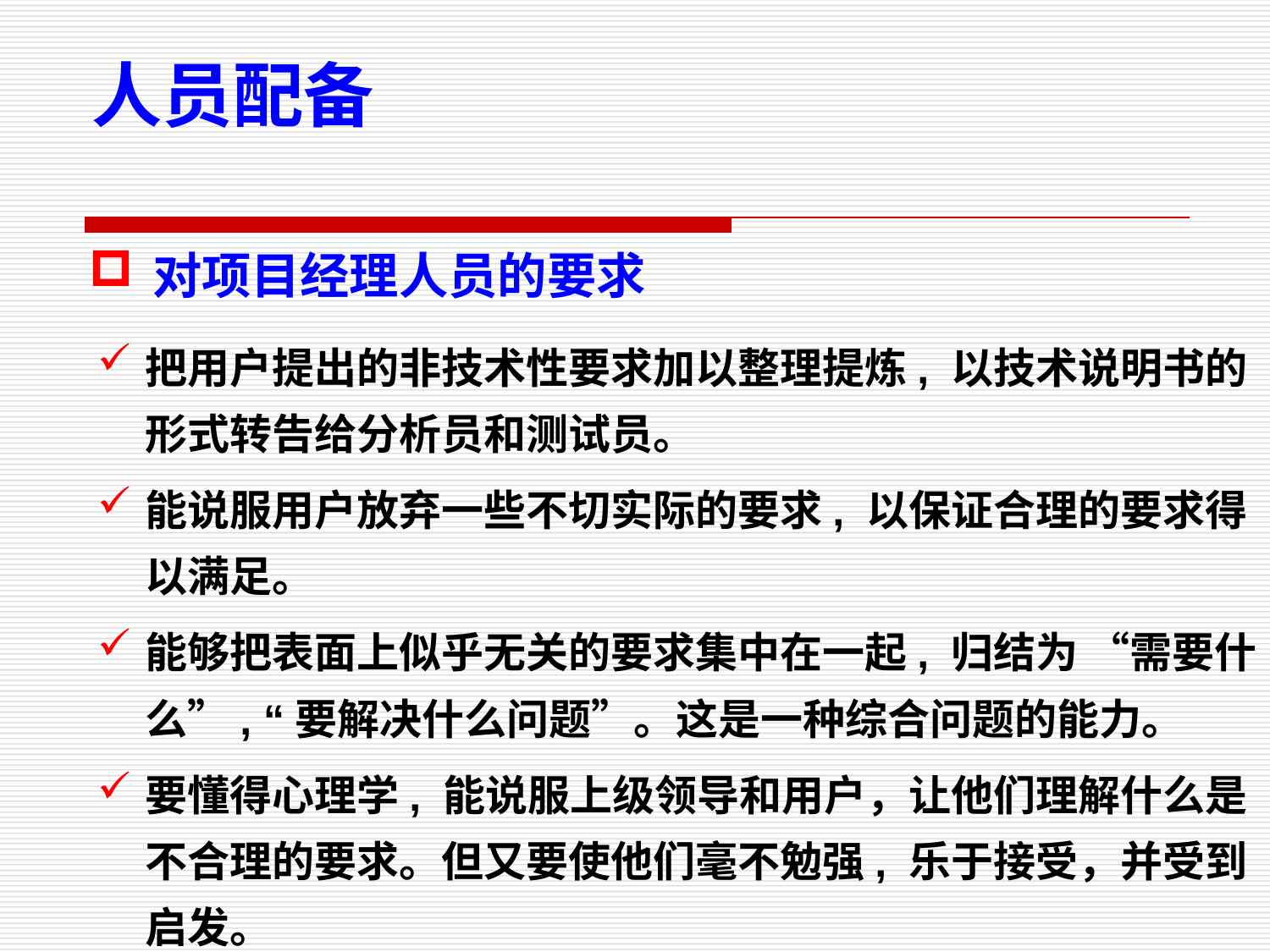

人员配备
对项目经理人员的要求
把用户提出的非技术性要求加以整理提炼, 以技术说明书的形式转告给分析员和测试员。
能说服用户放弃一些不切实际的要求, 以保证合理的要求得以满足。
能够把表面上似乎无关的要求集中在一起, 归结为 “需要什么”, “要解决什么问题”。这是一种综合问题的能力。
要懂得心理学, 能说服上级领导和用户，让他们理解什么是不合理的要求。但又要使他们毫不勉强, 乐于接受，并受到启发。